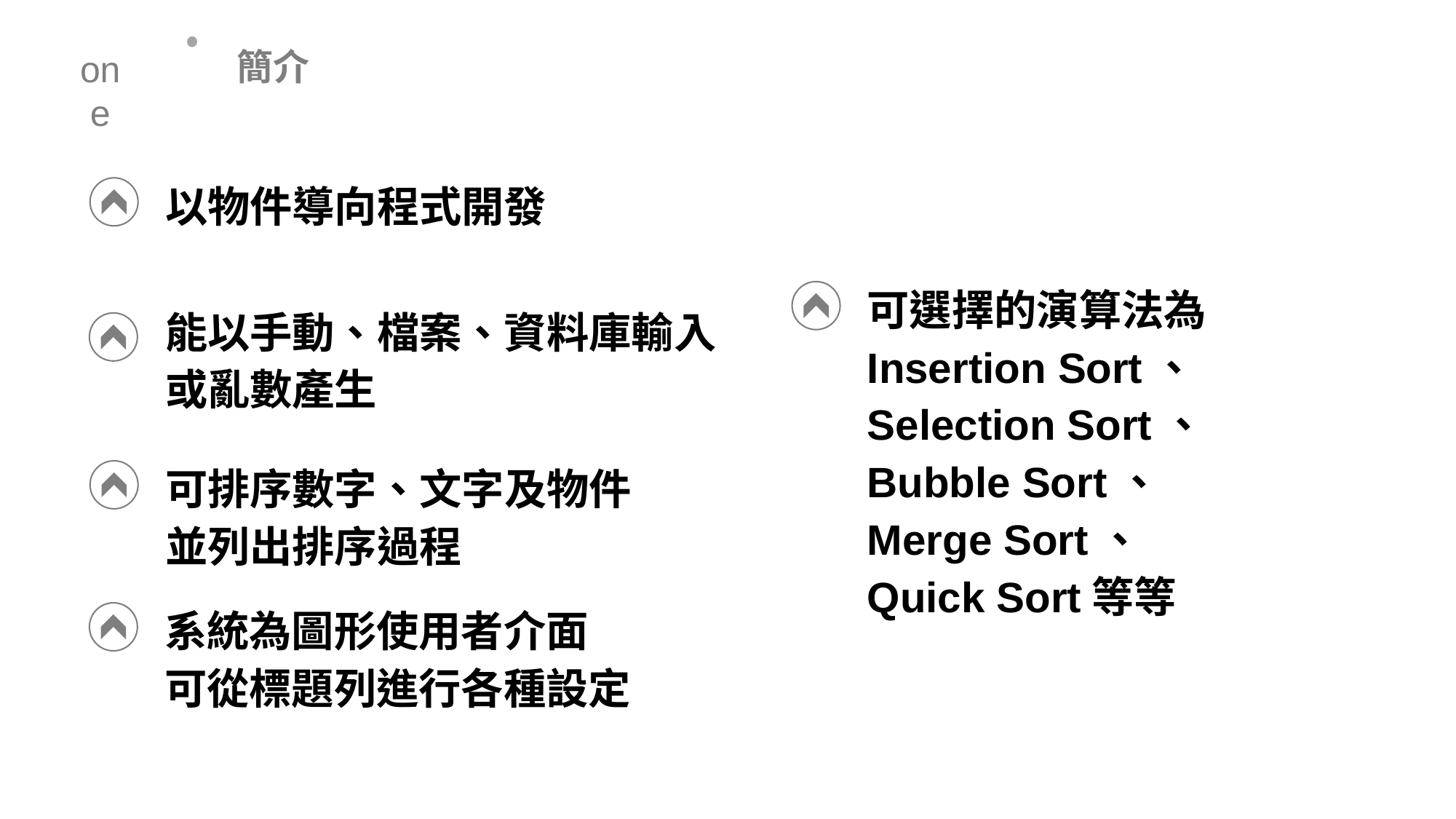

簡介

one
以物件導向程式開發

可選擇的演算法為
Insertion Sort、
Selection Sort、
Bubble Sort、
Merge Sort、
Quick Sort等等

能以手動、檔案、資料庫輸入
或亂數產生

可排序數字、文字及物件
並列出排序過程

系統為圖形使用者介面
可從標題列進行各種設定